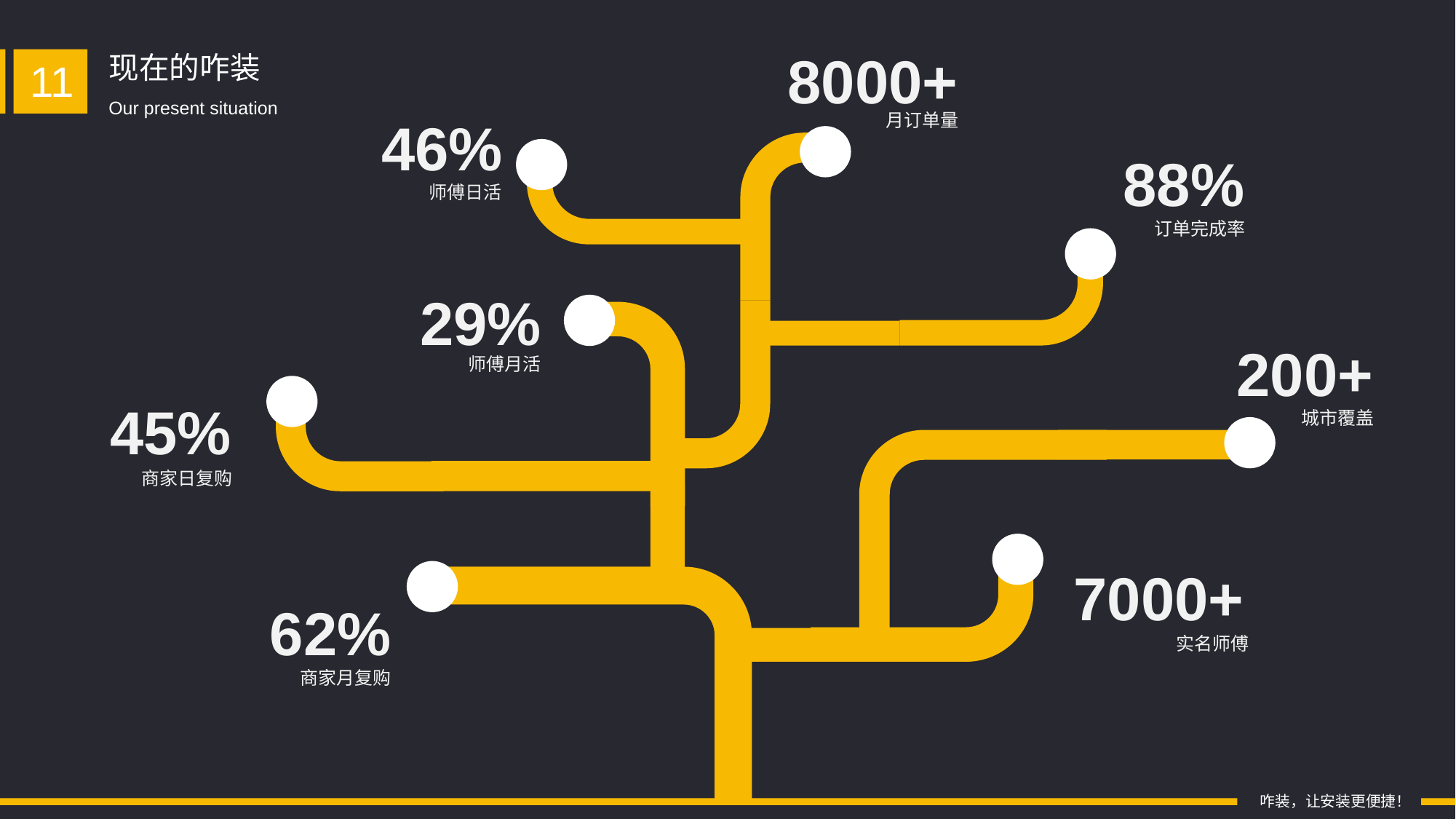

8000+
月订单量
现在的咋装

11

Our present situation
46%
师傅日活
88%
订单完成率

29%
师傅月活
200+
城市覆盖
45%
商家日复购
7000+
实名师傅
62%
商家月复购